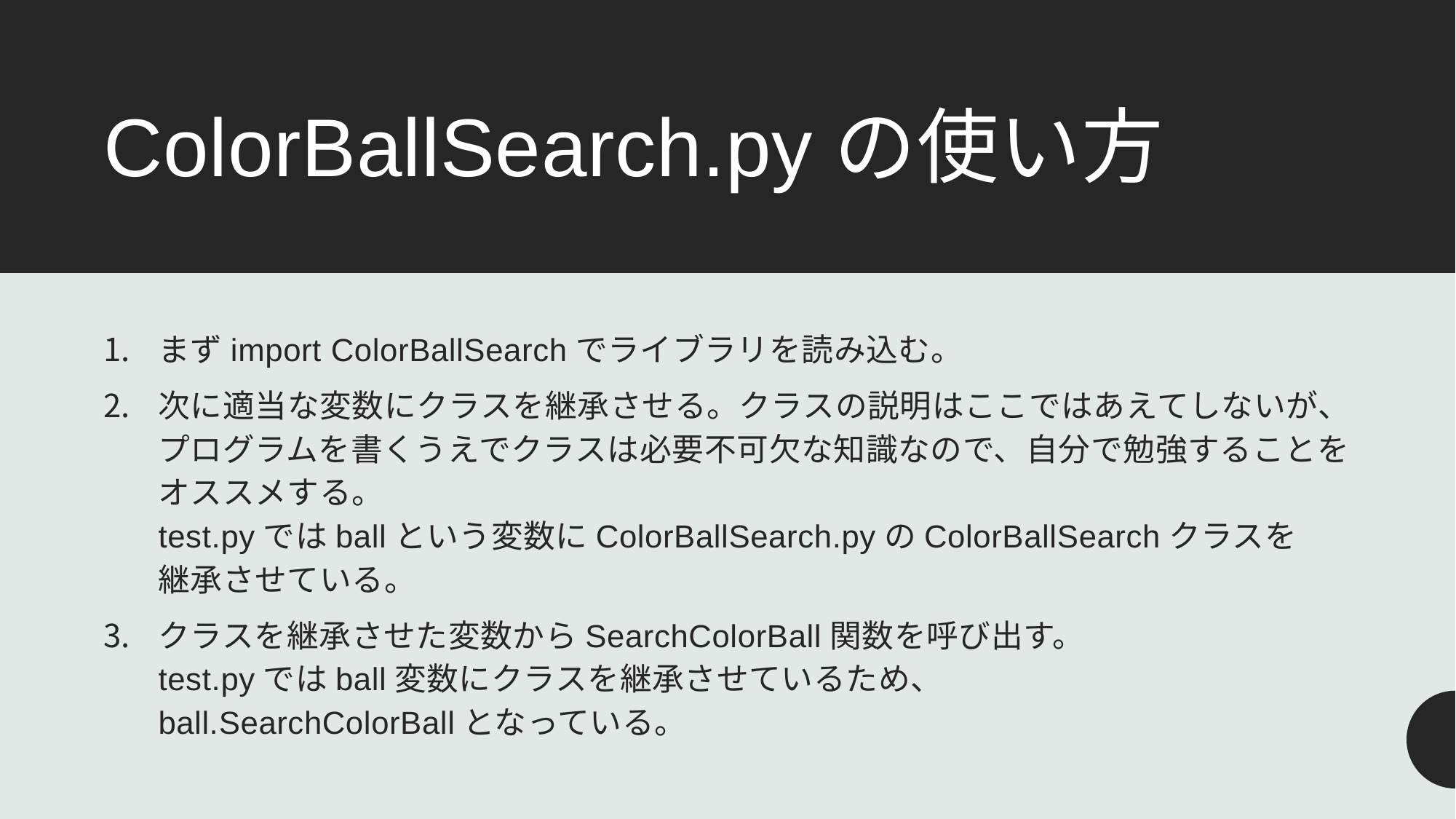

# ColorBallSearch.pyの使い方
まずimport ColorBallSearchでライブラリを読み込む。
次に適当な変数にクラスを継承させる。クラスの説明はここではあえてしないが、プログラムを書くうえでクラスは必要不可欠な知識なので、自分で勉強することをオススメする。
test.pyではballという変数にColorBallSearch.pyのColorBallSearchクラスを
継承させている。
クラスを継承させた変数からSearchColorBall関数を呼び出す。
test.pyではball変数にクラスを継承させているため、
ball.SearchColorBallとなっている。